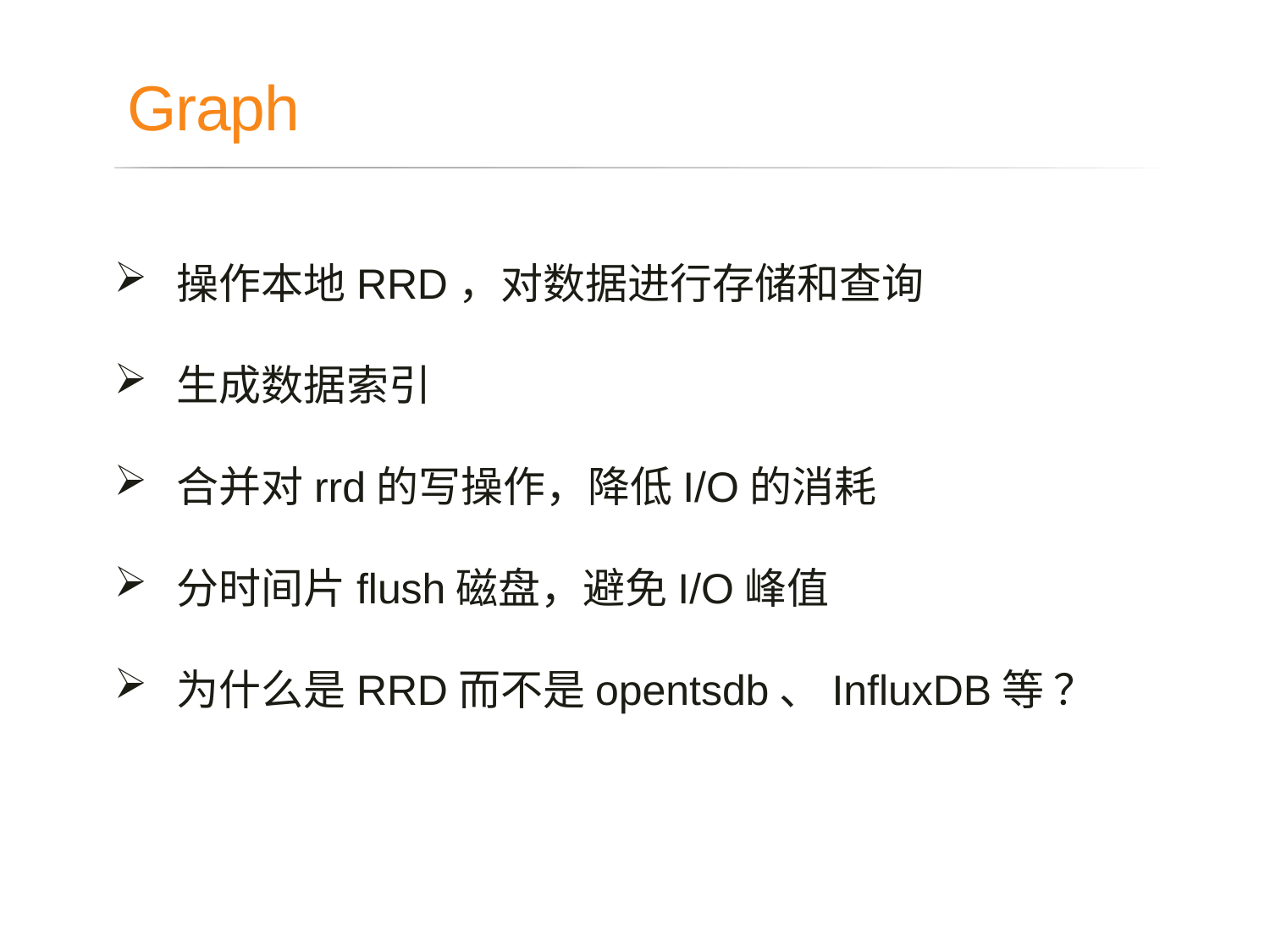

# Graph
  操作本地RRD，对数据进行存储和查询
  生成数据索引
  合并对rrd的写操作，降低I/O的消耗
  分时间片flush磁盘，避免I/O峰值
  为什么是RRD而不是opentsdb、InfluxDB等 ？